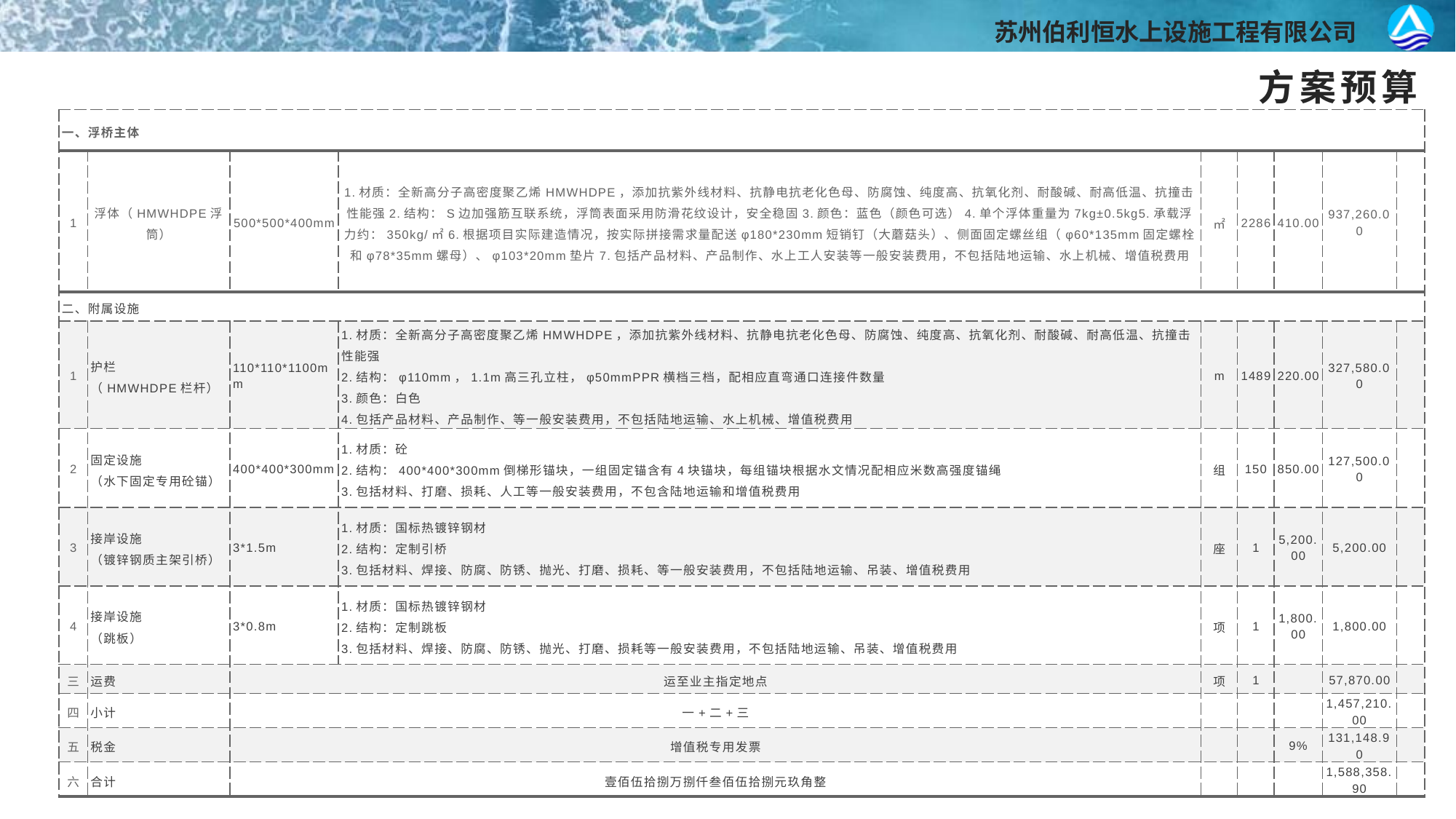

方案预算
| 一、浮桥主体 |  |  |  |  |  |  |  |  |
| --- | --- | --- | --- | --- | --- | --- | --- | --- |
| 1 | 浮体（HMWHDPE浮筒） | 500\*500\*400mm | 1.材质：全新高分子高密度聚乙烯HMWHDPE，添加抗紫外线材料、抗静电抗老化色母、防腐蚀、纯度高、抗氧化剂、耐酸碱、耐高低温、抗撞击性能强2.结构：S边加强筋互联系统，浮筒表面采用防滑花纹设计，安全稳固3.颜色：蓝色（颜色可选）4.单个浮体重量为7kg±0.5kg5.承载浮力约：350kg/㎡6.根据项目实际建造情况，按实际拼接需求量配送φ180\*230mm短销钉（大蘑菇头）、侧面固定螺丝组（φ60\*135mm固定螺栓和φ78\*35mm螺母）、φ103\*20mm垫片7.包括产品材料、产品制作、水上工人安装等一般安装费用，不包括陆地运输、水上机械、增值税费用 | ㎡ | 2286 | 410.00 | 937,260.00 |  |
| 二、附属设施 |  |  |  |  |  |  |  |  |
| 1 | 护栏 （HMWHDPE栏杆） | 110\*110\*1100mm | 1.材质：全新高分子高密度聚乙烯HMWHDPE，添加抗紫外线材料、抗静电抗老化色母、防腐蚀、纯度高、抗氧化剂、耐酸碱、耐高低温、抗撞击性能强 2.结构：φ110mm，1.1m高三孔立柱，φ50mmPPR横档三档，配相应直弯通口连接件数量 3.颜色：白色 4.包括产品材料、产品制作、等一般安装费用，不包括陆地运输、水上机械、增值税费用 | m | 1489 | 220.00 | 327,580.00 |  |
| 2 | 固定设施 （水下固定专用砼锚） | 400\*400\*300mm | 1.材质：砼 2.结构：400\*400\*300mm倒梯形锚块，一组固定锚含有4块锚块，每组锚块根据水文情况配相应米数高强度锚绳 3.包括材料、打磨、损耗、人工等一般安装费用，不包含陆地运输和增值税费用 | 组 | 150 | 850.00 | 127,500.00 |  |
| 3 | 接岸设施 （镀锌钢质主架引桥） | 3\*1.5m | 1.材质：国标热镀锌钢材 2.结构：定制引桥 3.包括材料、焊接、防腐、防锈、抛光、打磨、损耗、等一般安装费用，不包括陆地运输、吊装、增值税费用 | 座 | 1 | 5,200.00 | 5,200.00 |  |
| 4 | 接岸设施 （跳板） | 3\*0.8m | 1.材质：国标热镀锌钢材 2.结构：定制跳板 3.包括材料、焊接、防腐、防锈、抛光、打磨、损耗等一般安装费用，不包括陆地运输、吊装、增值税费用 | 项 | 1 | 1,800.00 | 1,800.00 |  |
| 三 | 运费 | 运至业主指定地点 |  | 项 | 1 |  | 57,870.00 |  |
| 四 | 小计 | 一+二+三 |  |  |  |  | 1,457,210.00 |  |
| 五 | 税金 | 增值税专用发票 |  |  |  | 9% | 131,148.90 |  |
| 六 | 合计 | 壹佰伍拾捌万捌仟叁佰伍拾捌元玖角整 |  |  |  |  | 1,588,358.90 |  |